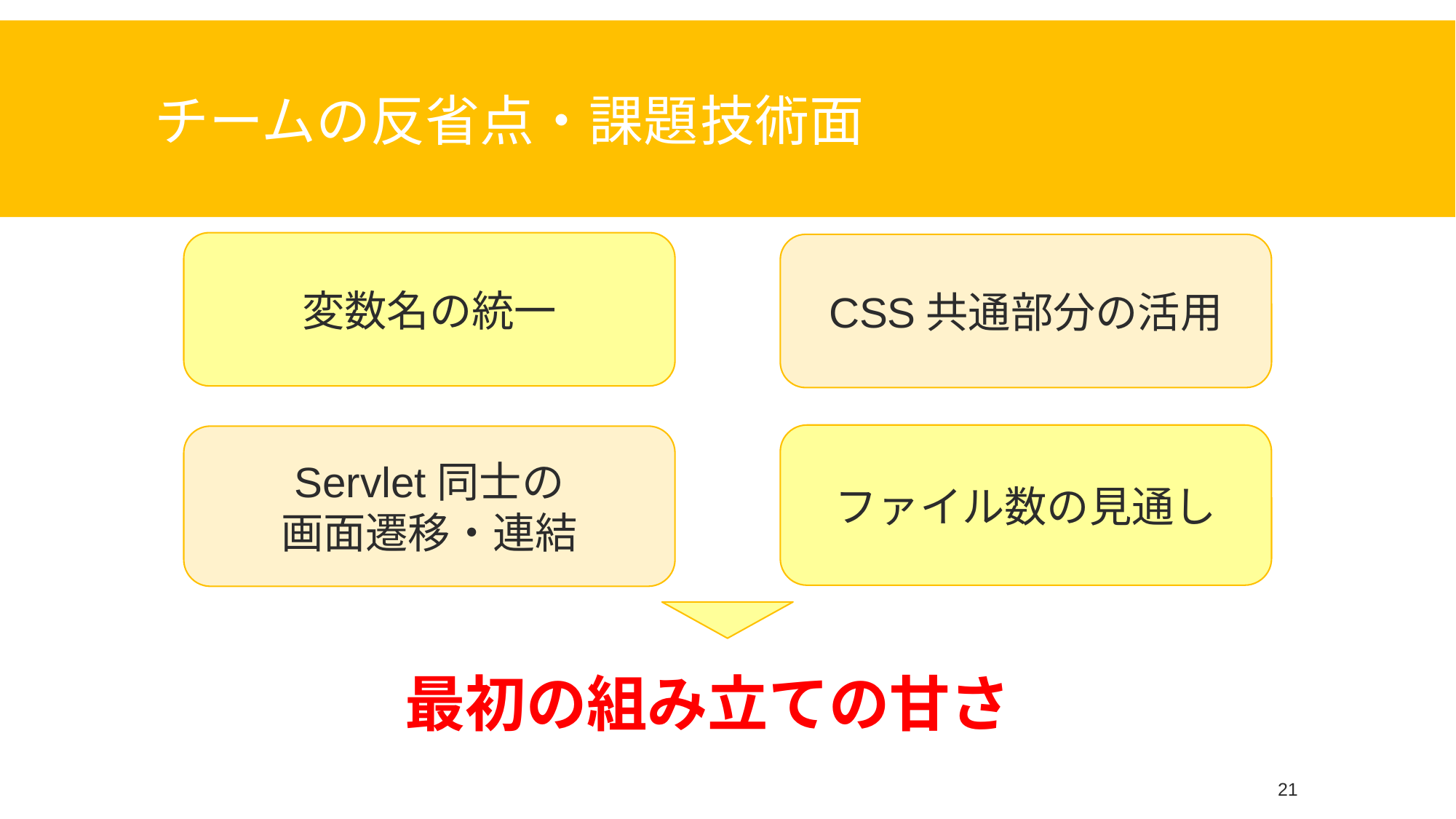

# チームの反省点・課題	技術面
変数名の統一
CSS共通部分の活用
ファイル数の見通し
Servlet同士の
画面遷移・連結

最初の組み立ての甘さ
21